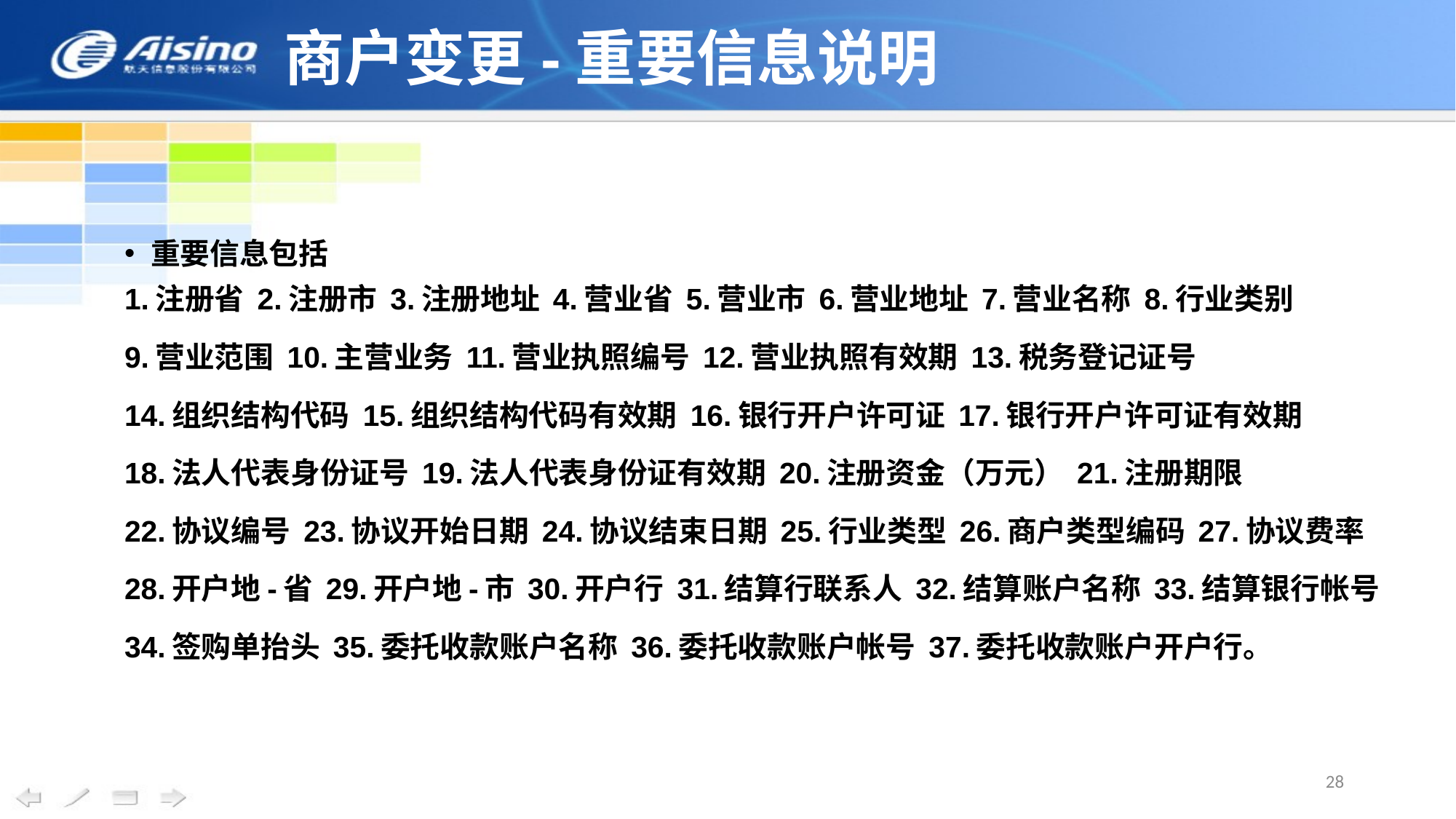

# 商户变更-重要信息说明

重要信息包括
1.注册省 2.注册市 3.注册地址 4.营业省 5.营业市 6.营业地址 7.营业名称 8.行业类别
9.营业范围 10.主营业务 11.营业执照编号 12.营业执照有效期 13.税务登记证号
14.组织结构代码 15.组织结构代码有效期 16.银行开户许可证 17.银行开户许可证有效期
18.法人代表身份证号 19.法人代表身份证有效期 20.注册资金（万元） 21.注册期限
22.协议编号 23.协议开始日期 24.协议结束日期 25.行业类型 26.商户类型编码 27.协议费率
28.开户地-省 29.开户地-市 30.开户行 31.结算行联系人 32.结算账户名称 33.结算银行帐号
34.签购单抬头 35.委托收款账户名称 36.委托收款账户帐号 37.委托收款账户开户行。

28